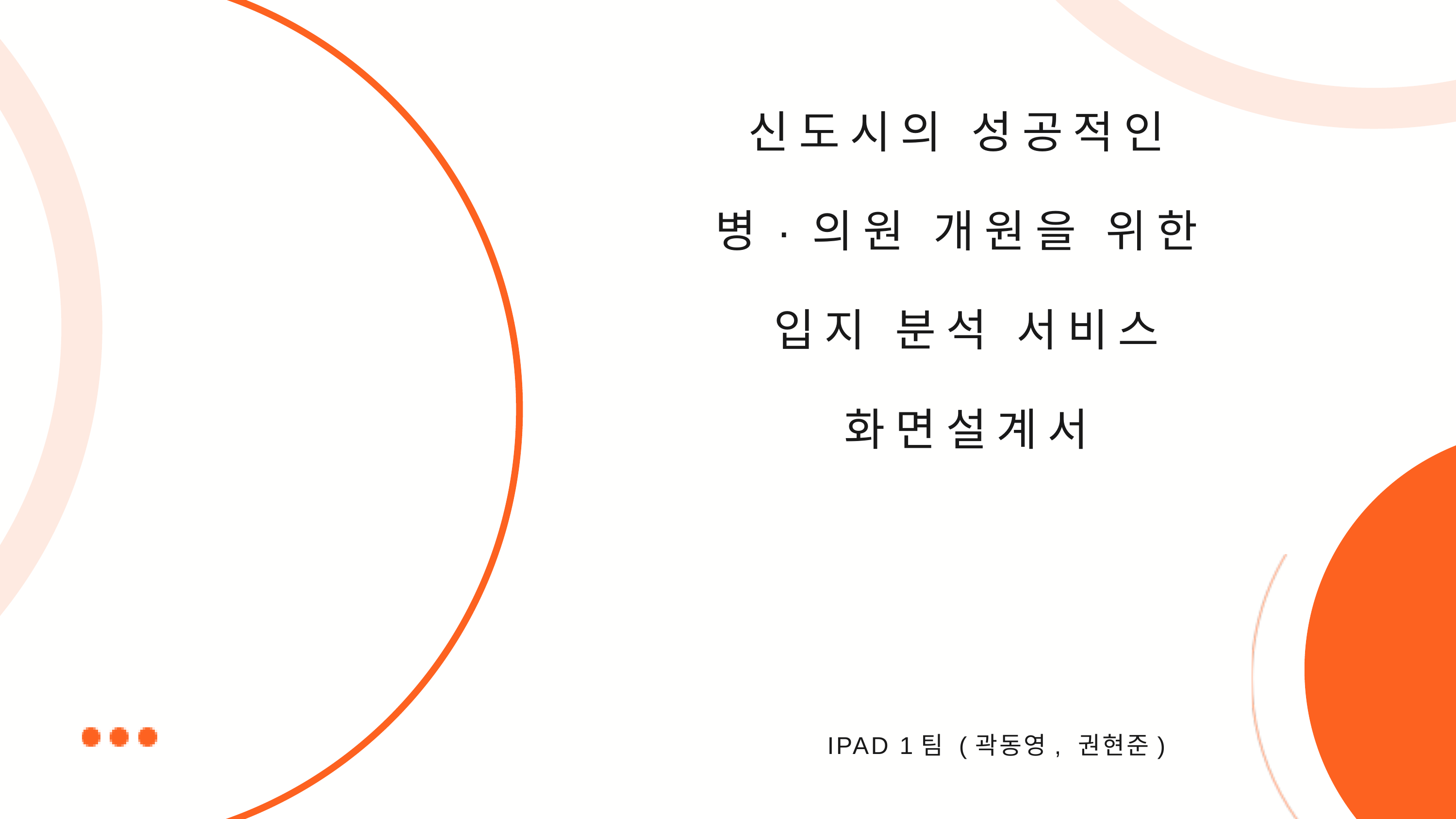

신도시의 성공적인
병·의원 개원을 위한
입지 분석 서비스
화면설계서

IPAD 1팀 (곽동영, 권현준)